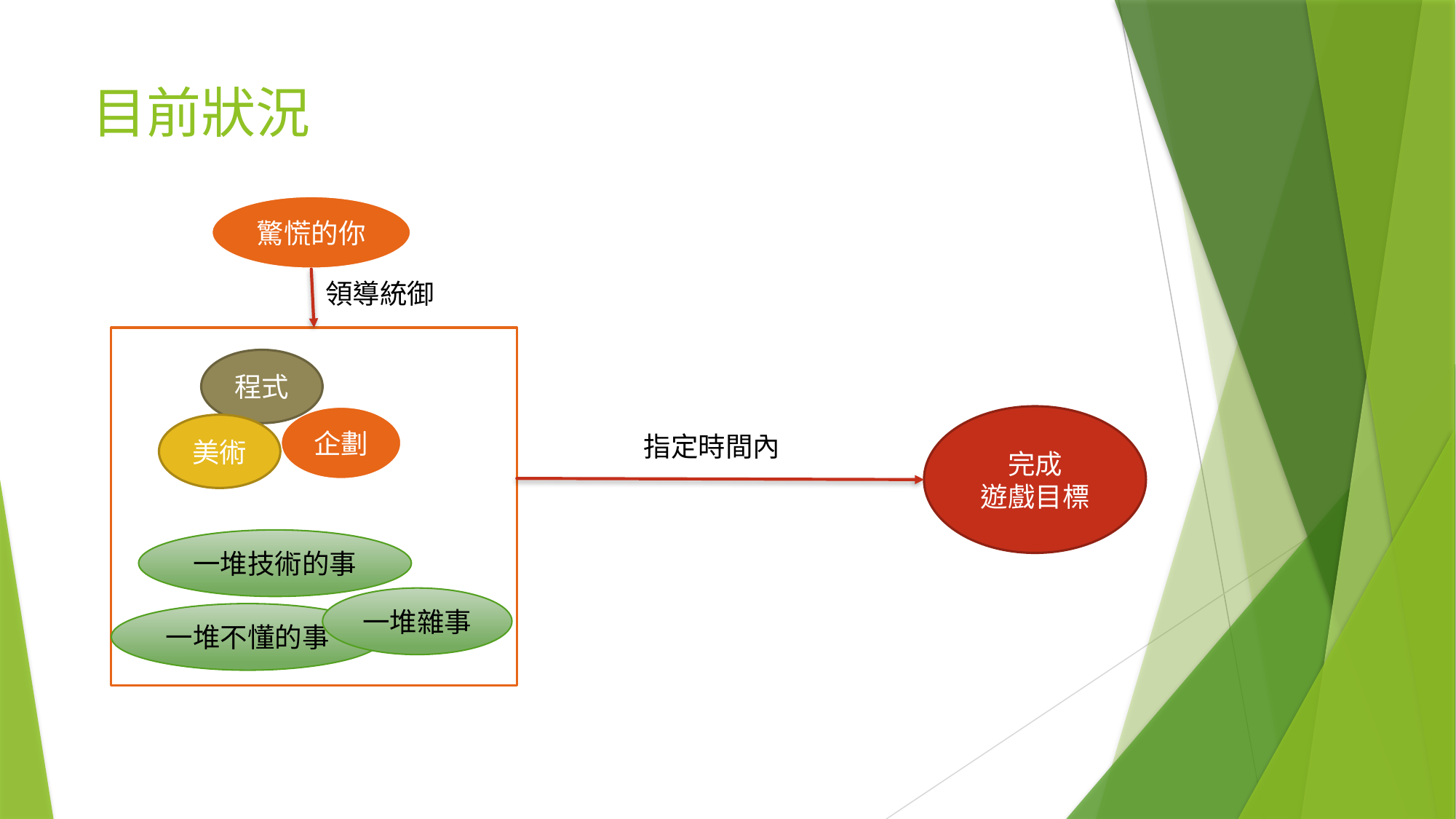

# 目前狀況
驚慌的你
領導統御

程式
企劃
完成
遊戲目標
美術
指定時間內
一堆技術的事
一堆雜事
一堆不懂的事